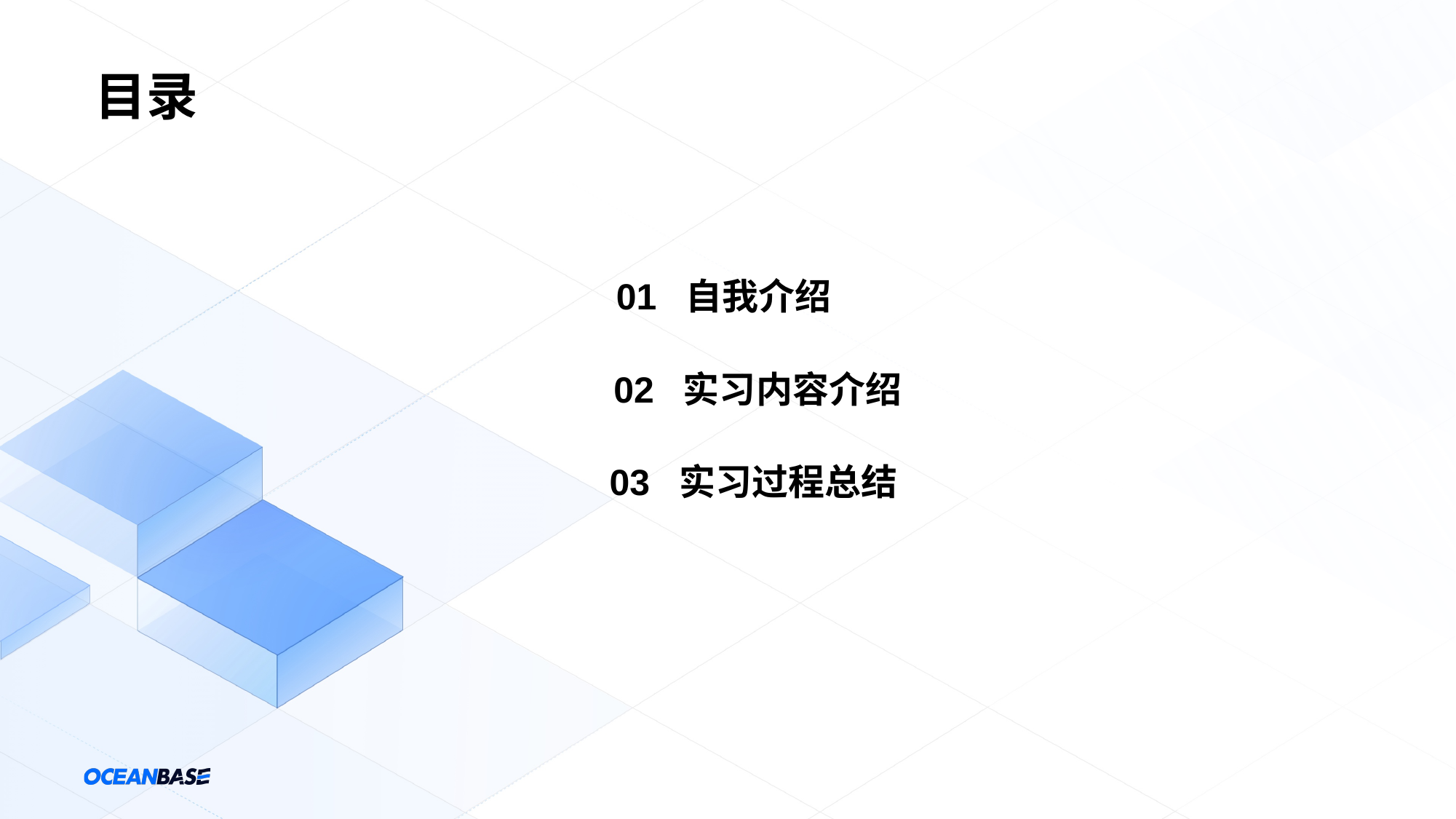

BBAAD9C20180234D78A0072836F0B6A042B9B20E15426BB0A0D9863BB1BD2BF18B46BA3861663B0E22992608C846F3EBBA0921FAA1D0EBE11BBFC210736E25DA24FE91ADE82DF6C7349029F76FB24385B62CEB7A705675362896619F30AD2CD8DD16249BBE3

BBAAD9C20180234D78A0072836F0B1A0C2B9B20A179AABD0AED98A30B1012B249B4EB1386164DB0022B92F08C846DDEB6009212A91D03BC11BBFC2387E3E20DE24FE4CAD1E20665734E62D376ED243D38B93E48E7D2814D158CEA19567794CE8DBF62F912E3

BBAAD9C20180234D78A0072836F0BCF092B9B20618B05BB0A4D98F3BB1EE2BB64B4BB438C16BDB0622392D08C84651EBA0F921AAE1D05B911BBFC23D724E29D524F747ADE523E6C704FD2B376EF249E6286CE3E67C09D130A8FE919F156F6C08DCB620966E3

BBAAD9C20180234D78A0072836F0B6C012B9B2091F1BFB70A4D98336B1042BD08B43B938D16CDB0B22092C08C84669EB69F921AA31D0BBD11BBFC2FF79AE2DD524FCC1ADF02166A7448829876E624AA4EAD1E14C71D82E77D8BEA198F862FCF8DCD62B9DBE3

BBAAD9C20180234D78A0072836F0B480A2B9B20617B05BF0A9D9843EB1BE2BA03B48B138216EAB0922992B08C846FDEB47F9218A41D0DB611BBFC27E726E24D324FFD1ADB823F6D714102CC7670248D6A836E34575066ECE48EA819335AF4C88D9962598DE3

BBAAD9C20180234D78A0072836F0B990F2B9B20A189EDBA0ABD98C33B1162B006B4DBA38216BAB0F22B92A08C846DDEB2DF921AAB1D0EB011BBFC2507B3E26D524FF03ADFE24D6B7B4062A6767F248E36FC7EE4872BB4E8FF8FA219C6ED96C28DCA62A939E3
# 目录
01  自我介绍
02  实习内容介绍
03  实习过程总结